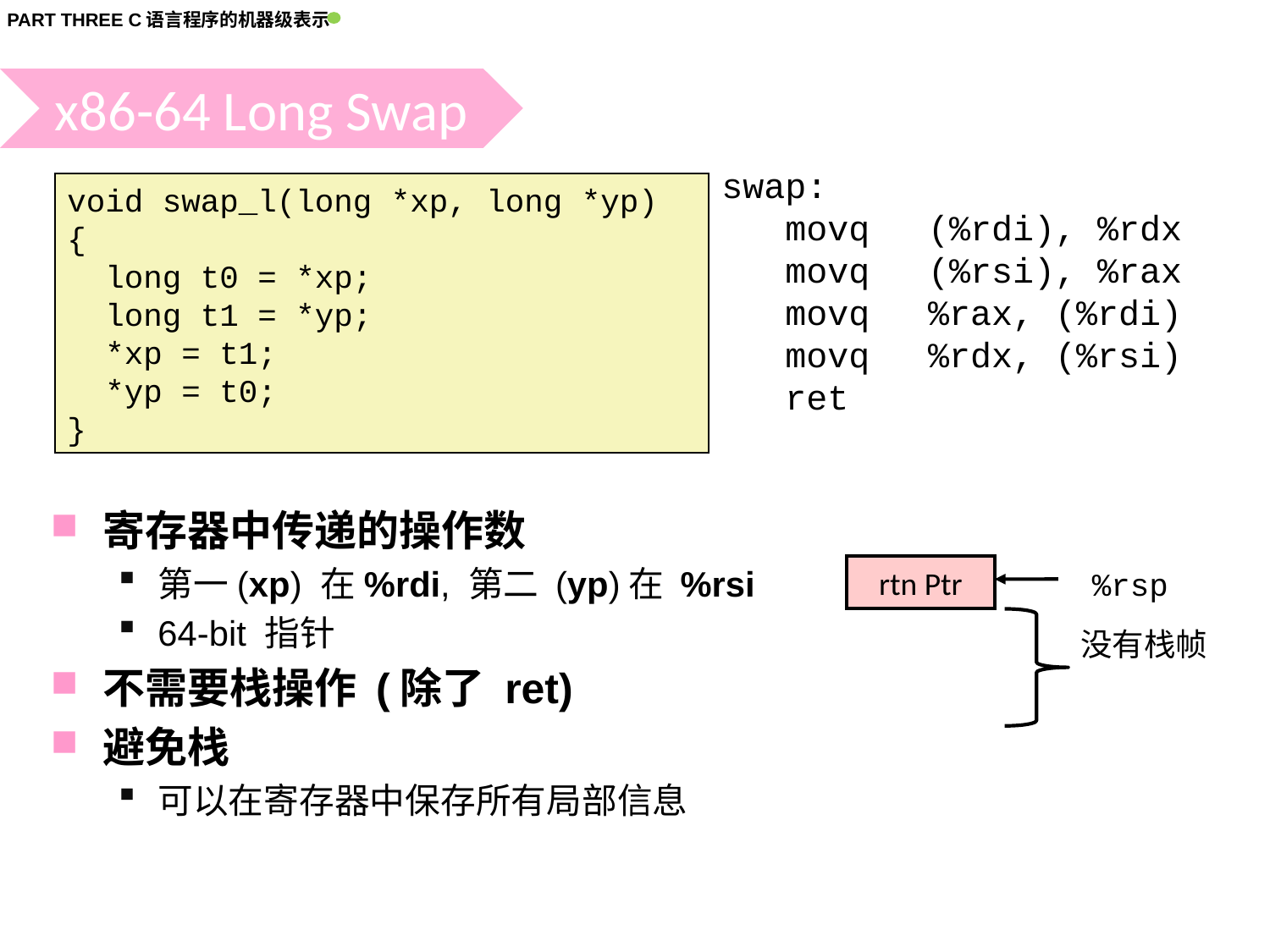

PART THREE C语言程序的机器级表示

x86-64 Long Swap
swap:
	movq	(%rdi), %rdx
	movq	(%rsi), %rax
	movq	%rax, (%rdi)
	movq	%rdx, (%rsi)
	ret

void swap_l(long *xp, long *yp)
{
  long t0 = *xp;
  long t1 = *yp;
  *xp = t1;
  *yp = t0;
}
寄存器中传递的操作数
第一(xp) 在%rdi, 第二 (yp)在 %rsi
64-bit 指针
不需要栈操作 (除了 ret)
避免栈
可以在寄存器中保存所有局部信息
rtn Ptr
%rsp

没有栈帧